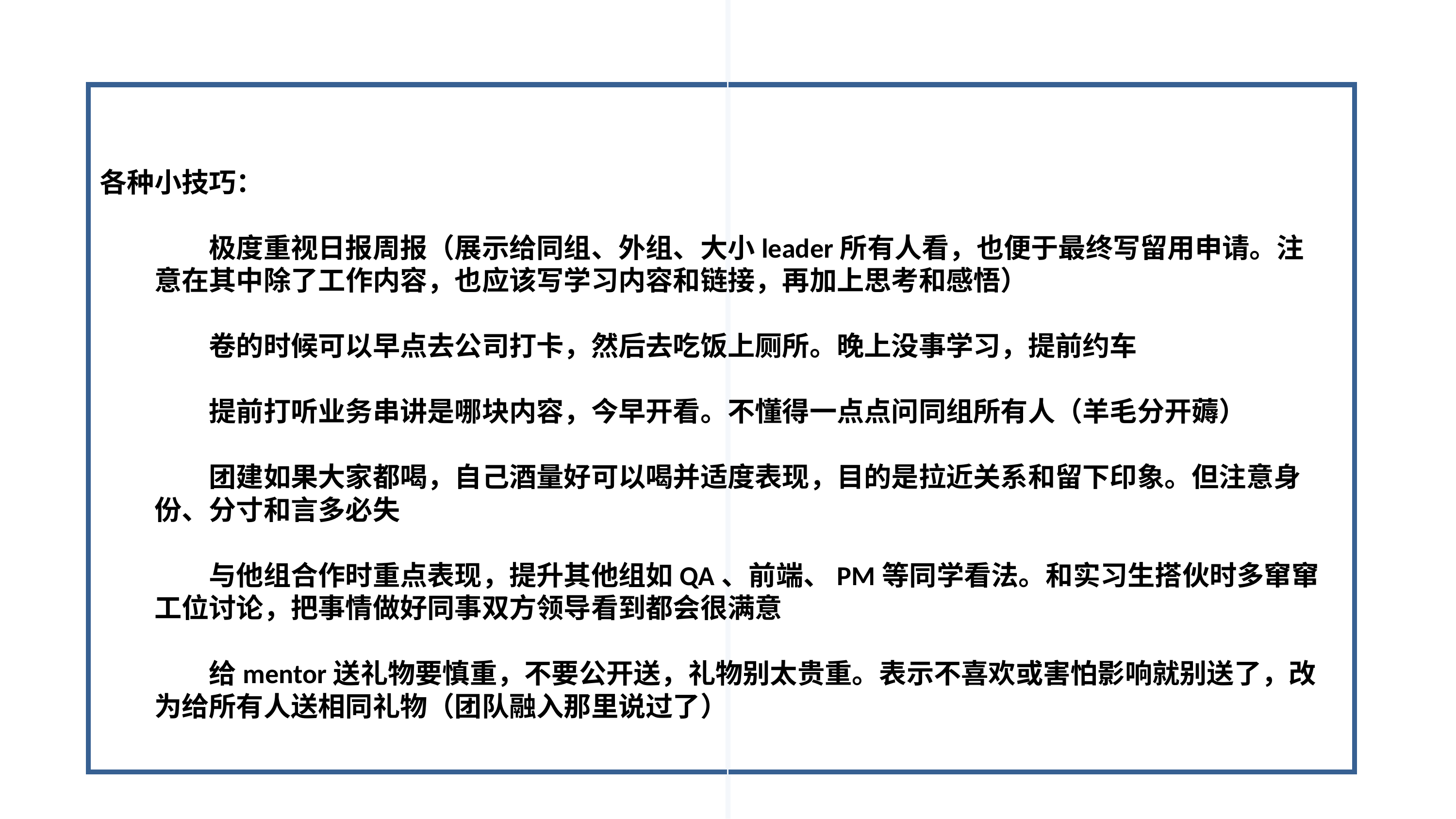

各种小技巧：

极度重视日报周报（展示给同组、外组、大小leader所有人看，也便于最终写留用申请。注意在其中除了工作内容，也应该写学习内容和链接，再加上思考和感悟）

卷的时候可以早点去公司打卡，然后去吃饭上厕所。晚上没事学习，提前约车

提前打听业务串讲是哪块内容，今早开看。不懂得一点点问同组所有人（羊毛分开薅）

团建如果大家都喝，自己酒量好可以喝并适度表现，目的是拉近关系和留下印象。但注意身份、分寸和言多必失

与他组合作时重点表现，提升其他组如QA、前端、PM等同学看法。和实习生搭伙时多窜窜工位讨论，把事情做好同事双方领导看到都会很满意

给mentor送礼物要慎重，不要公开送，礼物别太贵重。表示不喜欢或害怕影响就别送了，改为给所有人送相同礼物（团队融入那里说过了）